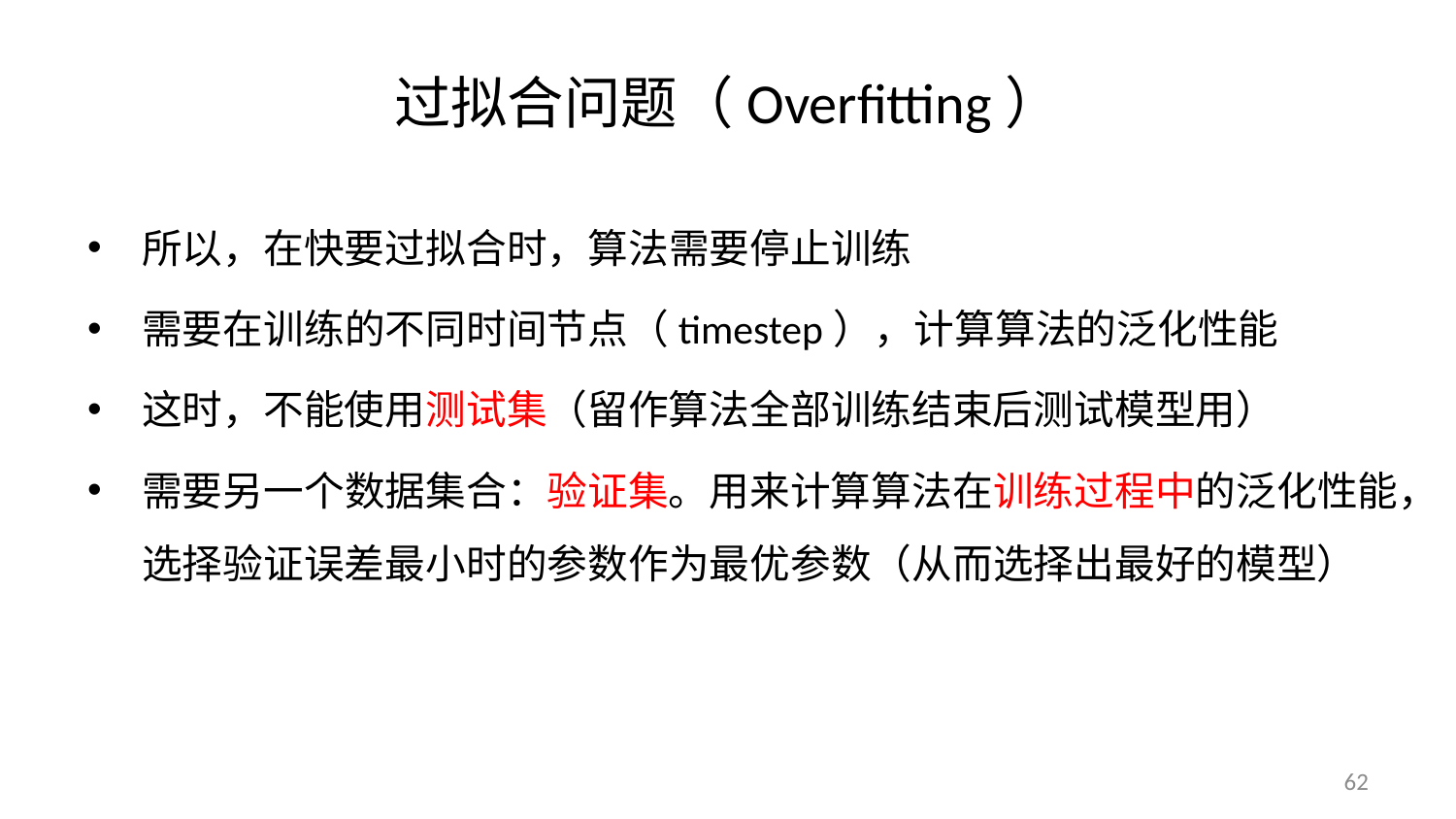

# 过拟合问题（Overfitting）
所以，在快要过拟合时，算法需要停止训练
需要在训练的不同时间节点（timestep），计算算法的泛化性能
这时，不能使用测试集（留作算法全部训练结束后测试模型用）
需要另一个数据集合：验证集。用来计算算法在训练过程中的泛化性能，选择验证误差最小时的参数作为最优参数（从而选择出最好的模型）

62